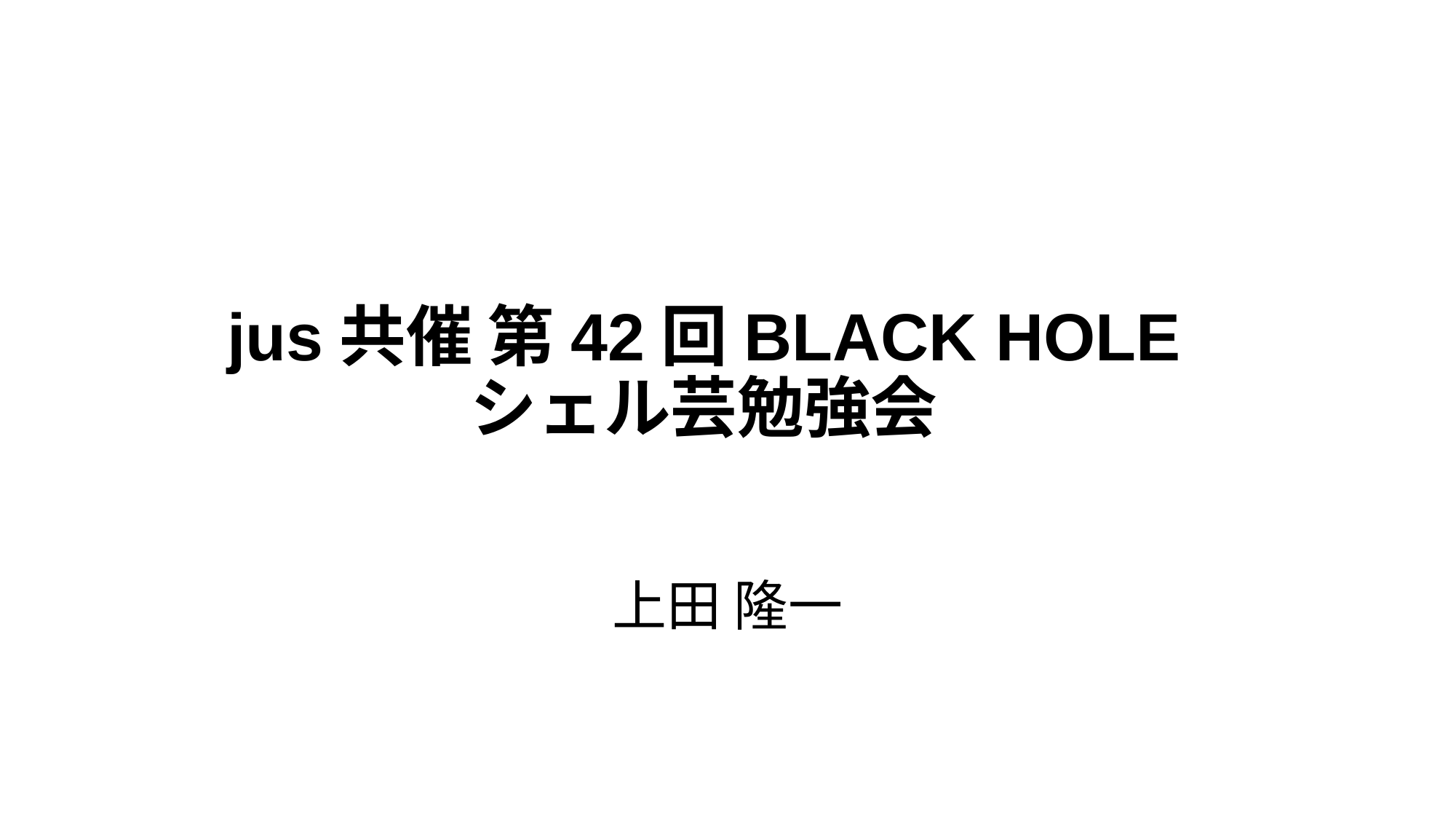

# jus共催 第42回BLACK HOLE シェル芸勉強会
上田 隆一